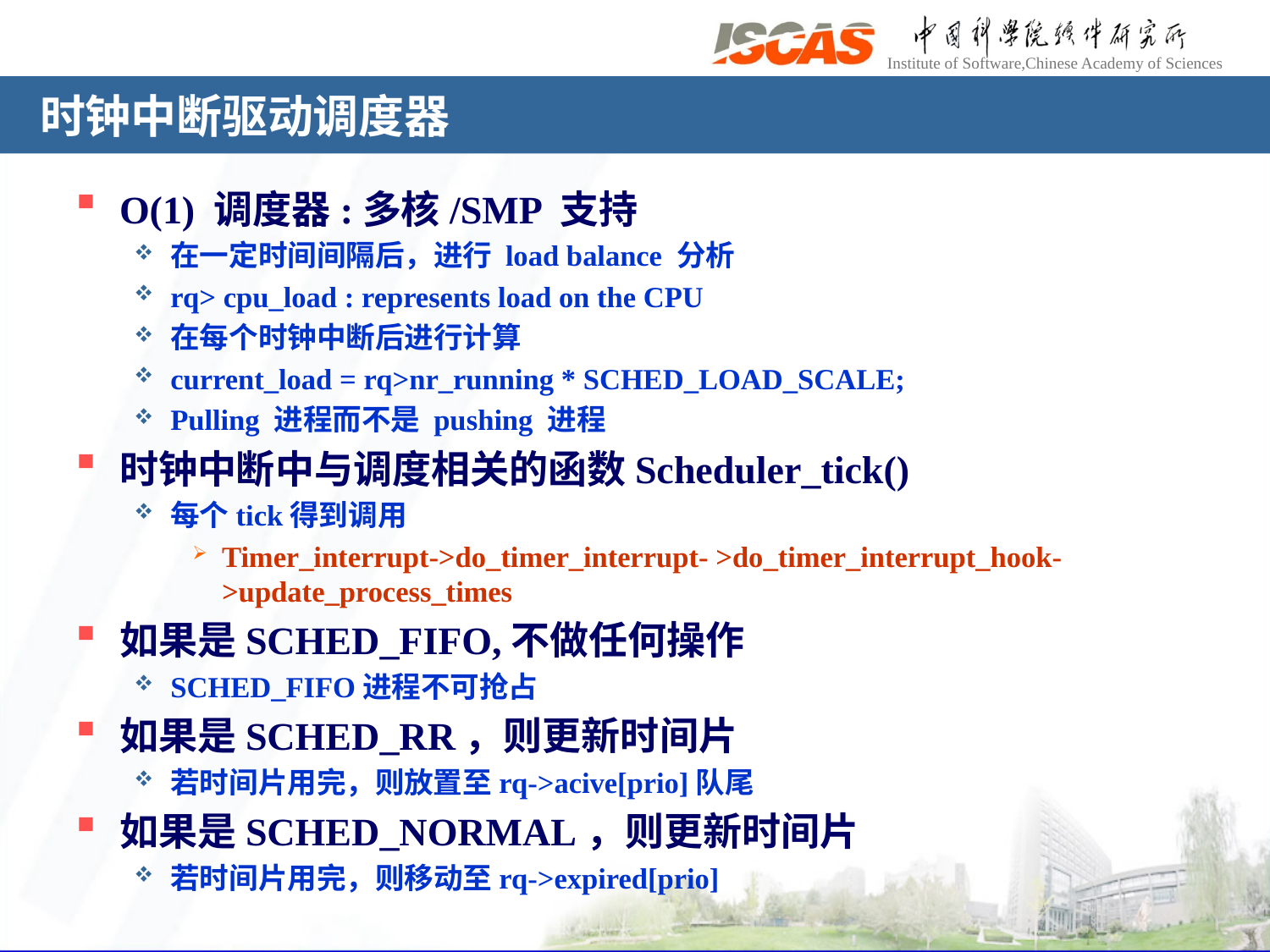

# 时钟中断驱动调度器
O(1) 调度器:多核/SMP 支持
在一定时间间隔后，进行 load balance 分析
rq> cpu_load : represents load on the CPU
在每个时钟中断后进行计算
current_load = rq>nr_running * SCHED_LOAD_SCALE;
Pulling 进程而不是 pushing 进程
时钟中断中与调度相关的函数Scheduler_tick()
每个tick得到调用
Timer_interrupt->do_timer_interrupt- >do_timer_interrupt_hook->update_process_times
如果是SCHED_FIFO,不做任何操作
SCHED_FIFO进程不可抢占
如果是SCHED_RR，则更新时间片
若时间片用完，则放置至rq->acive[prio]队尾
如果是SCHED_NORMAL，则更新时间片
若时间片用完，则移动至rq->expired[prio]